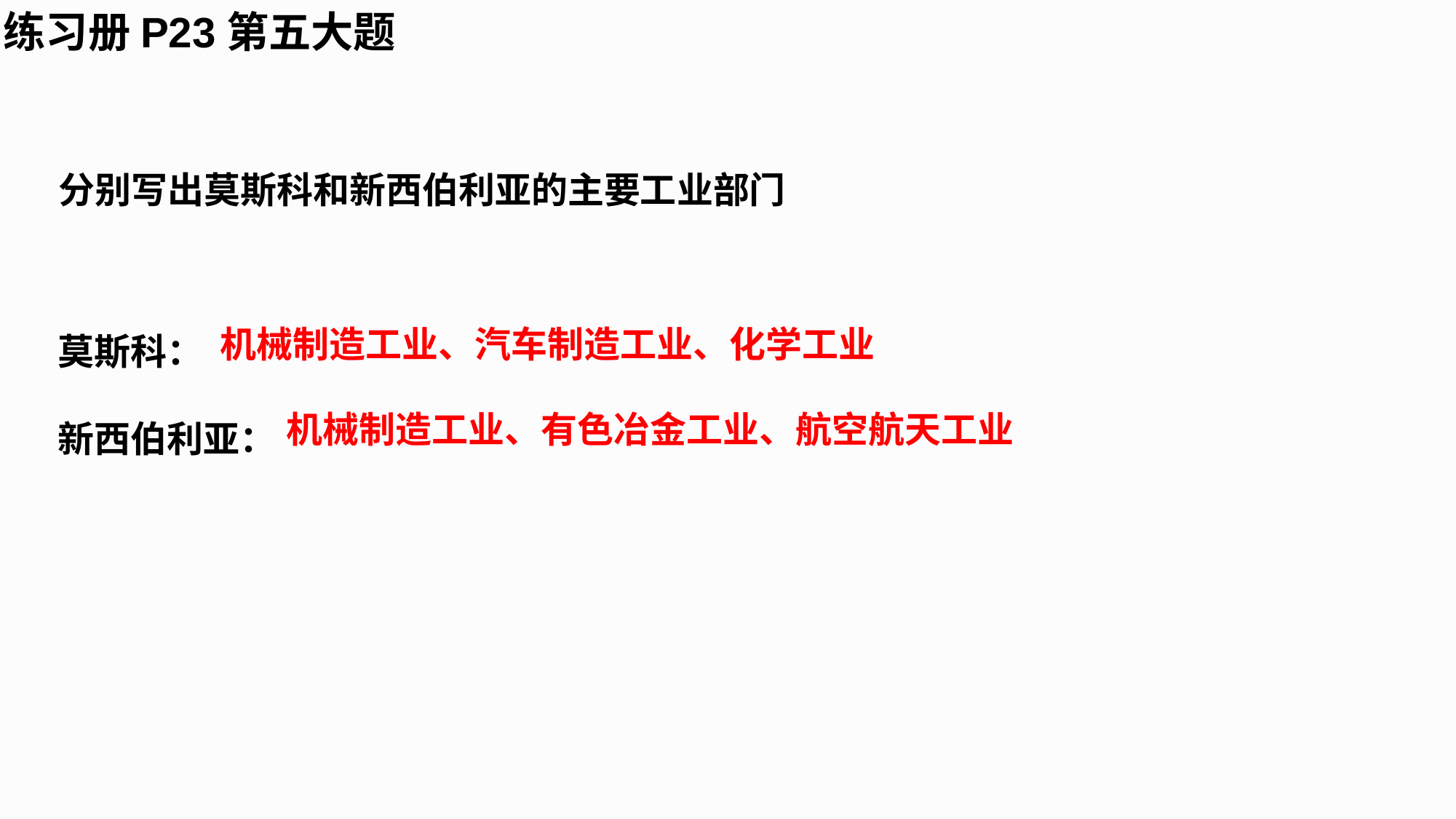

练习册P23第五大题
分别写出莫斯科和新西伯利亚的主要工业部门
莫斯科：
新西伯利亚：
机械制造工业、汽车制造工业、化学工业
机械制造工业、有色冶金工业、航空航天工业